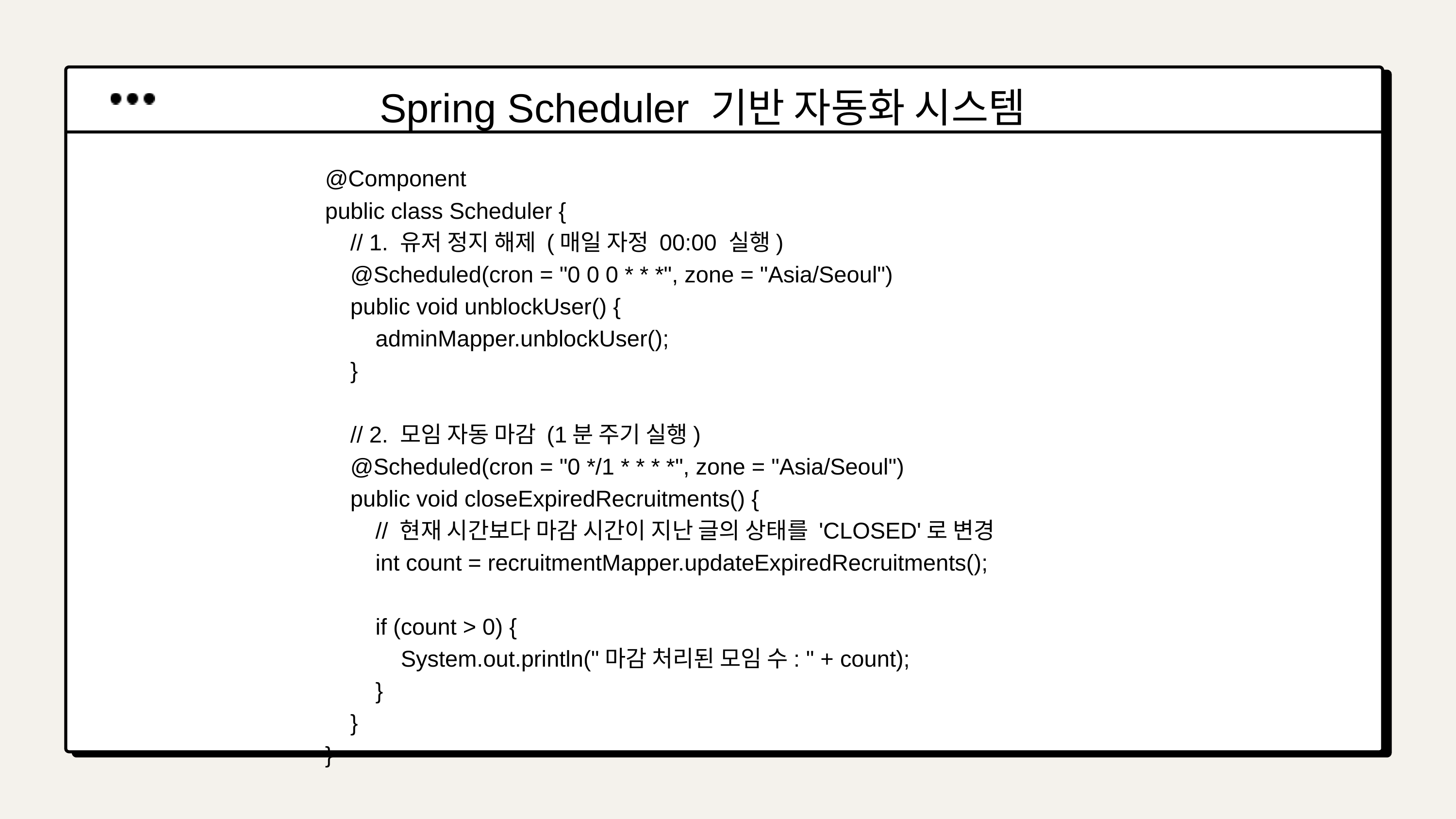

Spring Scheduler 기반 자동화 시스템

@Component
public class Scheduler {
    // 1. 유저 정지 해제 (매일 자정 00:00 실행)
    @Scheduled(cron = "0 0 0 * * *", zone = "Asia/Seoul")
    public void unblockUser() {
        adminMapper.unblockUser();
    }

    // 2. 모임 자동 마감 (1분 주기 실행)
    @Scheduled(cron = "0 */1 * * * *", zone = "Asia/Seoul")
    public void closeExpiredRecruitments() {
        // 현재 시간보다 마감 시간이 지난 글의 상태를 'CLOSED'로 변경
        int count = recruitmentMapper.updateExpiredRecruitments();

        if (count > 0) {
            System.out.println("마감 처리된 모임 수: " + count);
        }
    }
}